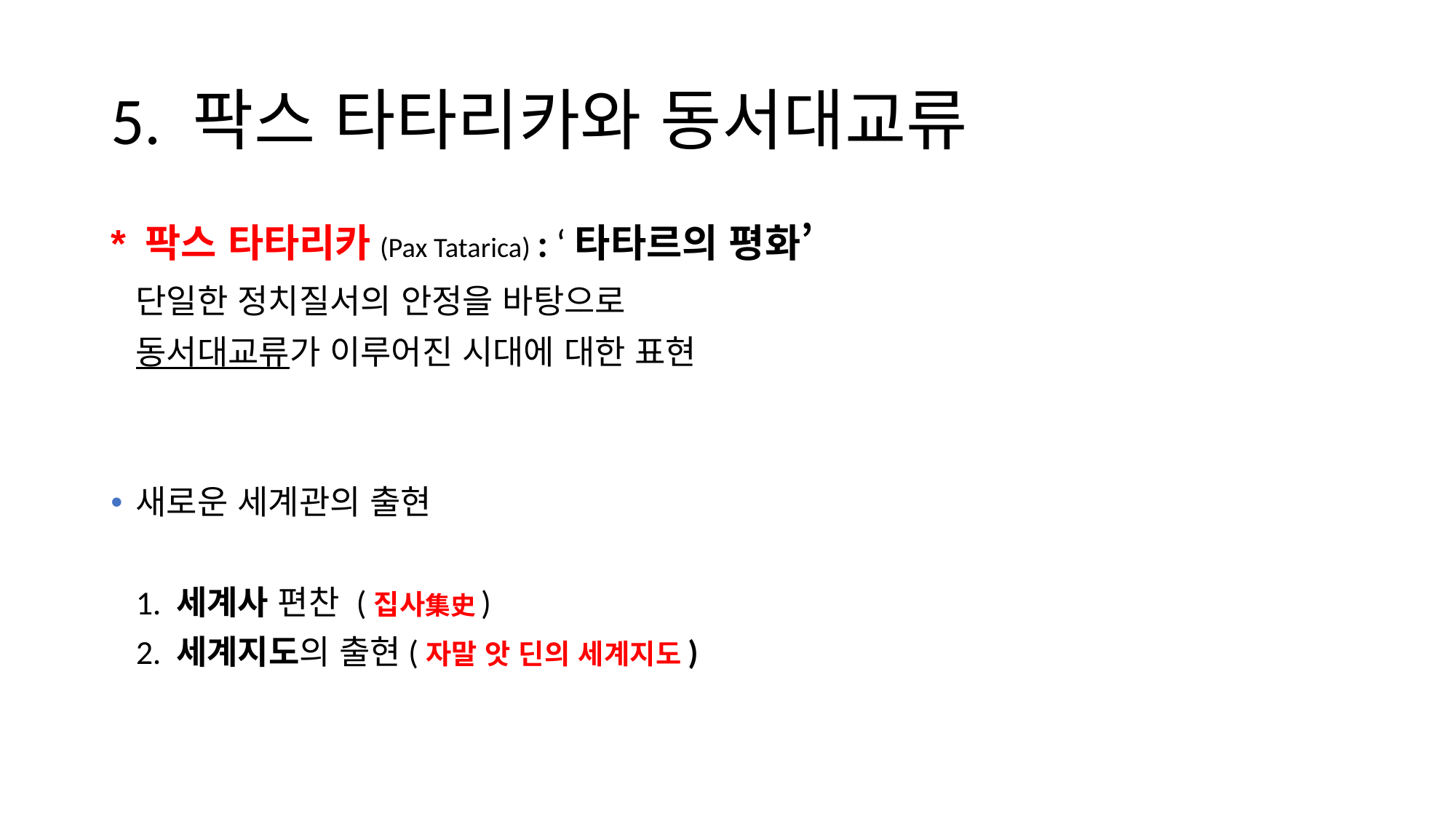

# 5. 팍스 타타리카와 동서대교류
* 팍스 타타리카(Pax Tatarica) : ‘타타르의 평화’
			단일한 정치질서의 안정을 바탕으로
			동서대교류가 이루어진 시대에 대한 표현

새로운 세계관의 출현

		1. 세계사 편찬 (집사集史)
		2. 세계지도의 출현(자말 앗 딘의 세계지도)